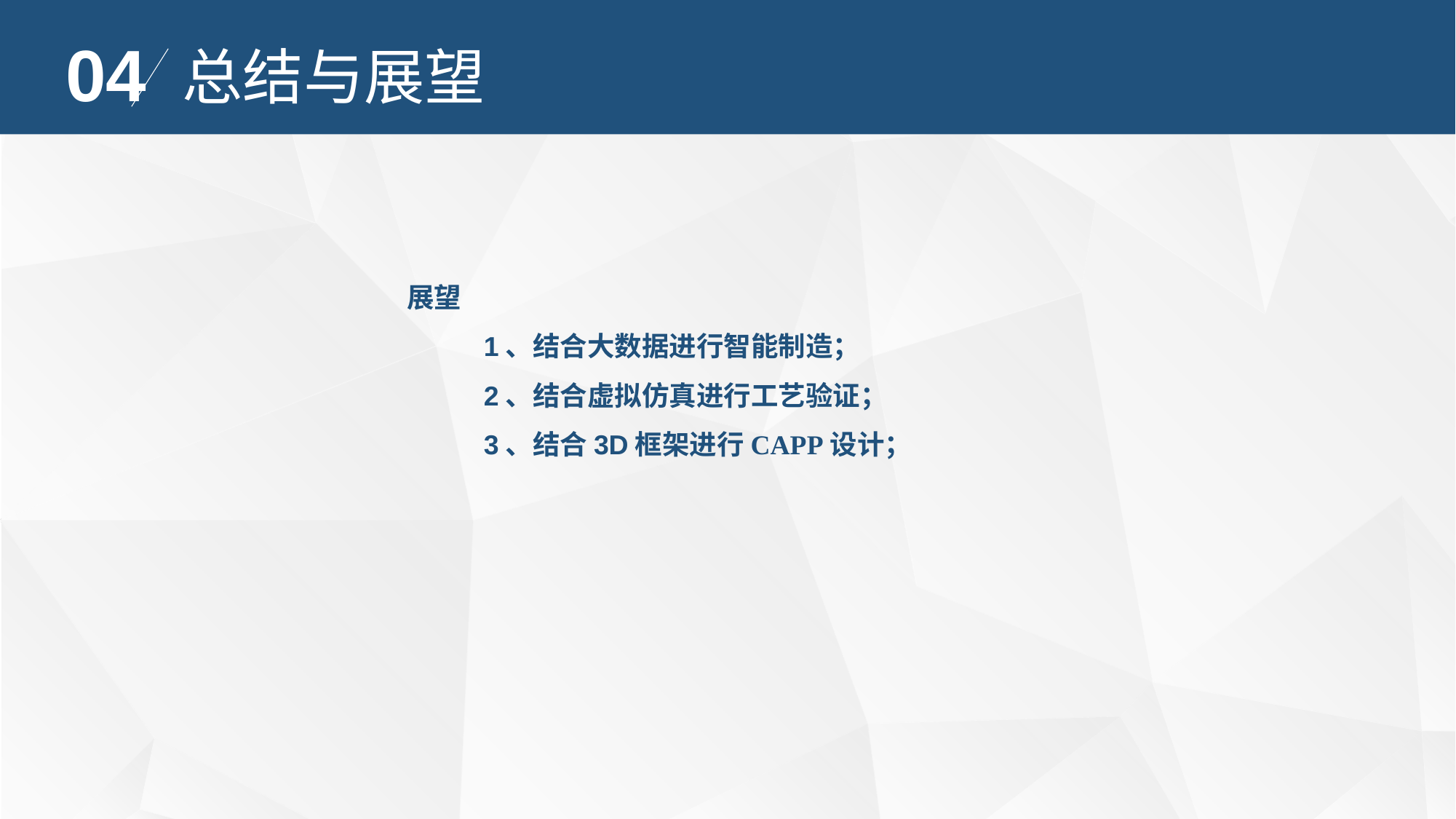

04
总结与展望
展望
	1、结合大数据进行智能制造；
	2、结合虚拟仿真进行工艺验证；
	3、结合3D框架进行CAPP设计；